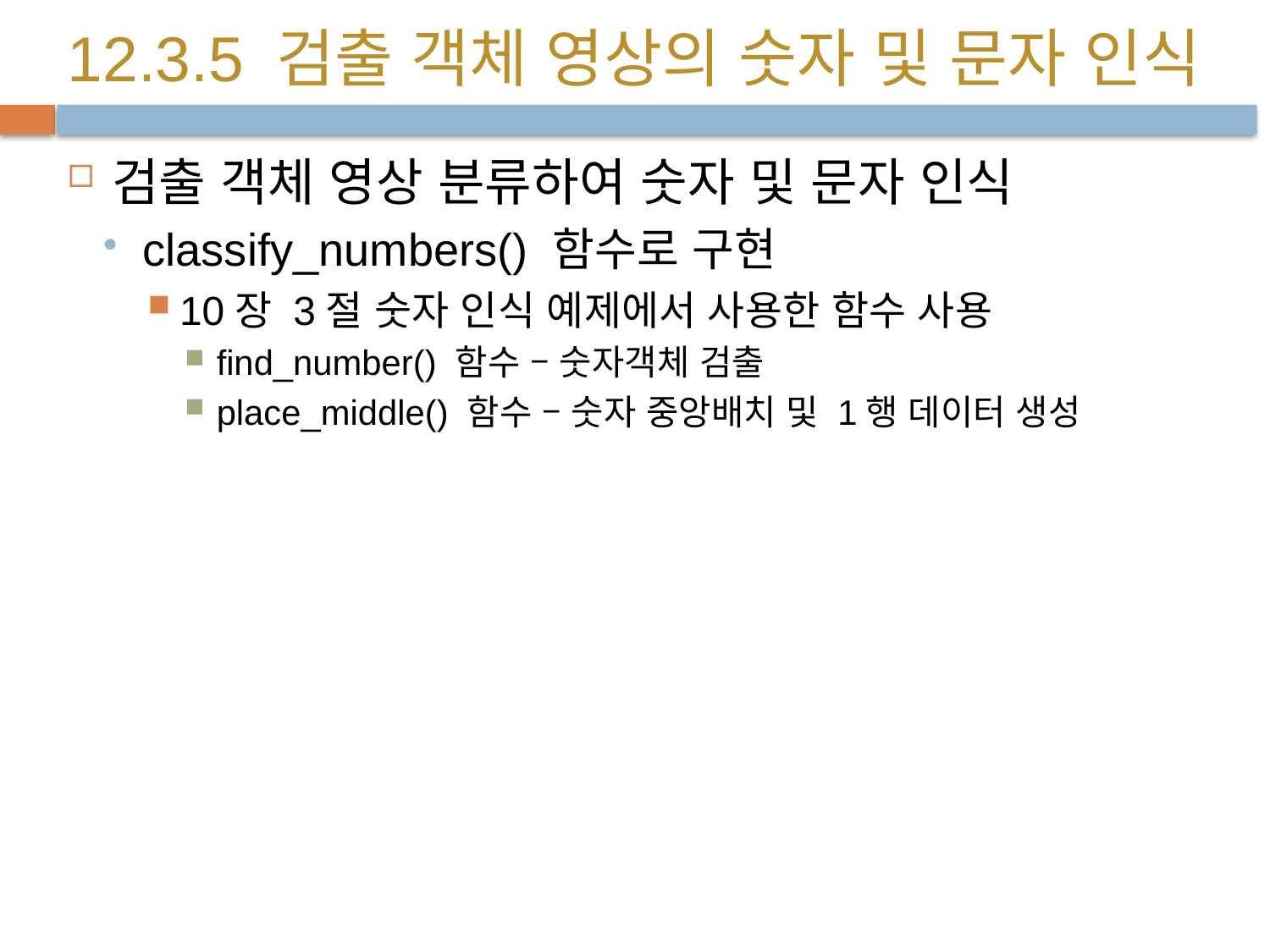

# 12.3.5 검출 객체 영상의 숫자 및 문자 인식
검출 객체 영상 분류하여 숫자 및 문자 인식
classify_numbers() 함수로 구현
10장 3절 숫자 인식 예제에서 사용한 함수 사용
find_number() 함수 – 숫자객체 검출
place_middle() 함수 – 숫자 중앙배치 및 1행 데이터 생성